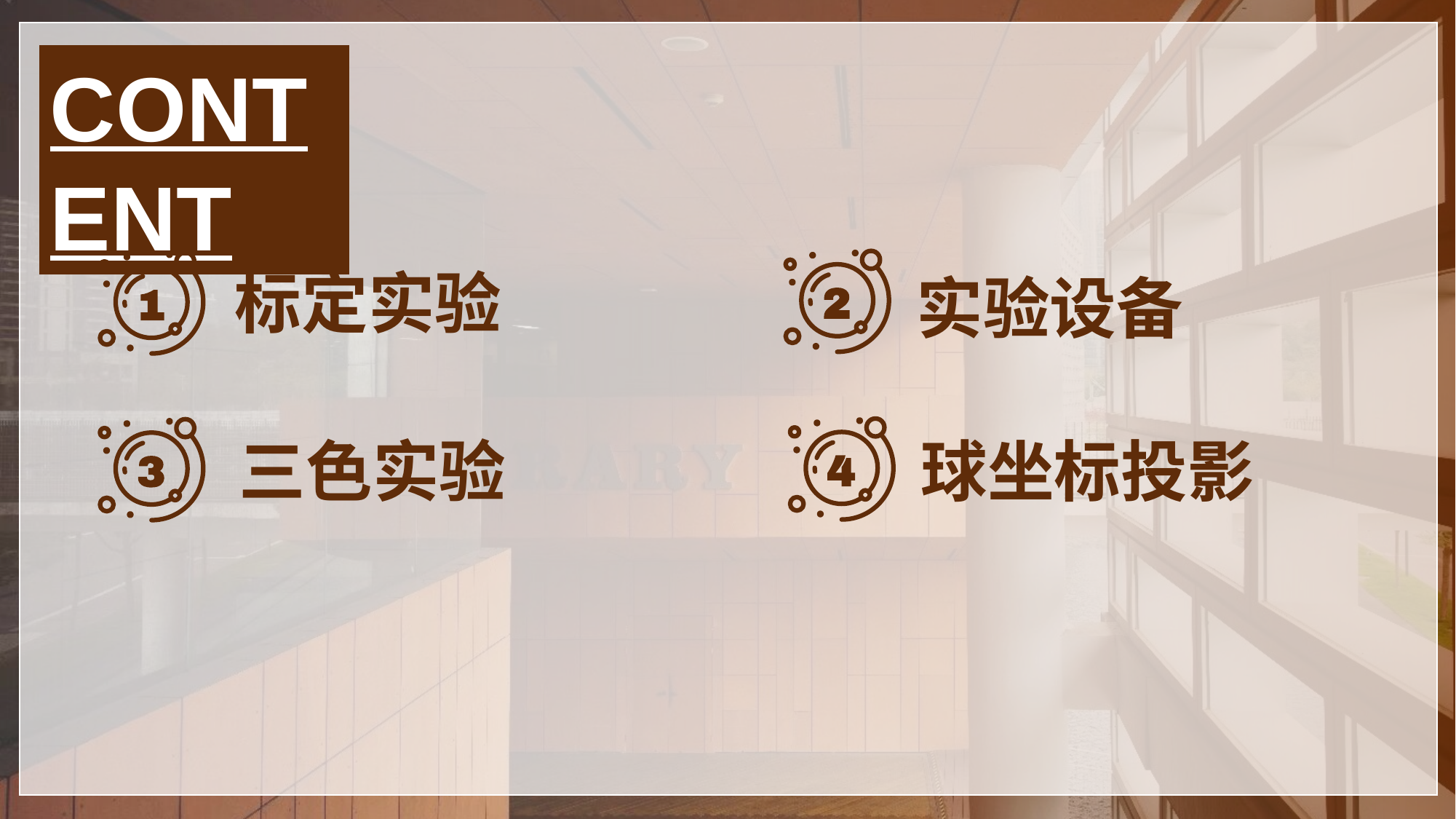

CONTENT

2

1
标定实验
实验设备

4

3
球坐标投影
三色实验